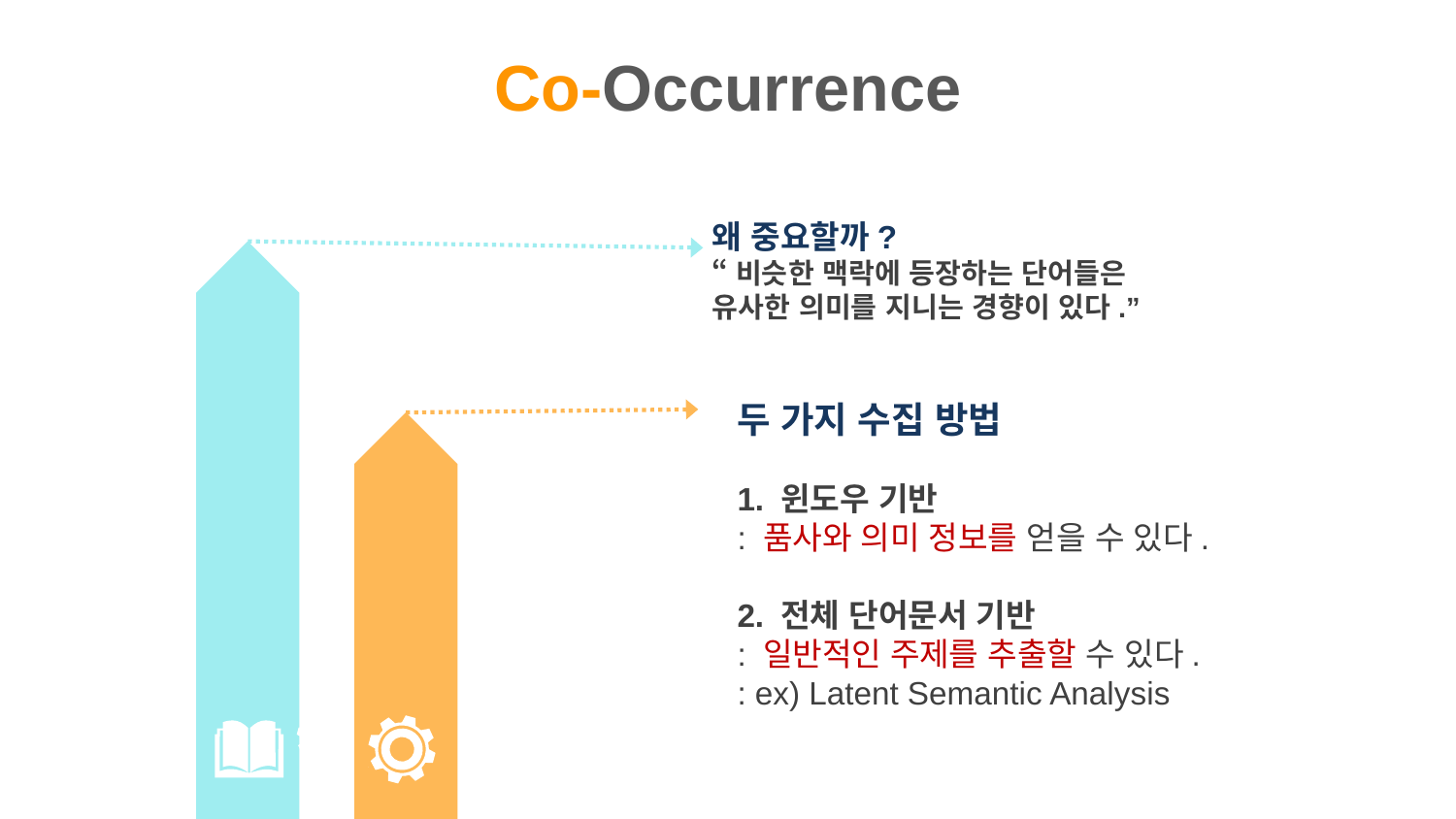

# Co-Occurrence
왜 중요할까?
“비슷한 맥락에 등장하는 단어들은
유사한 의미를 지니는 경향이 있다.”

두 가지 수집 방법

1. 윈도우 기반
: 품사와 의미 정보를 얻을 수 있다.

2. 전체 단어문서 기반
: 일반적인 주제를 추출할 수 있다.
: ex) Latent Semantic Analysis